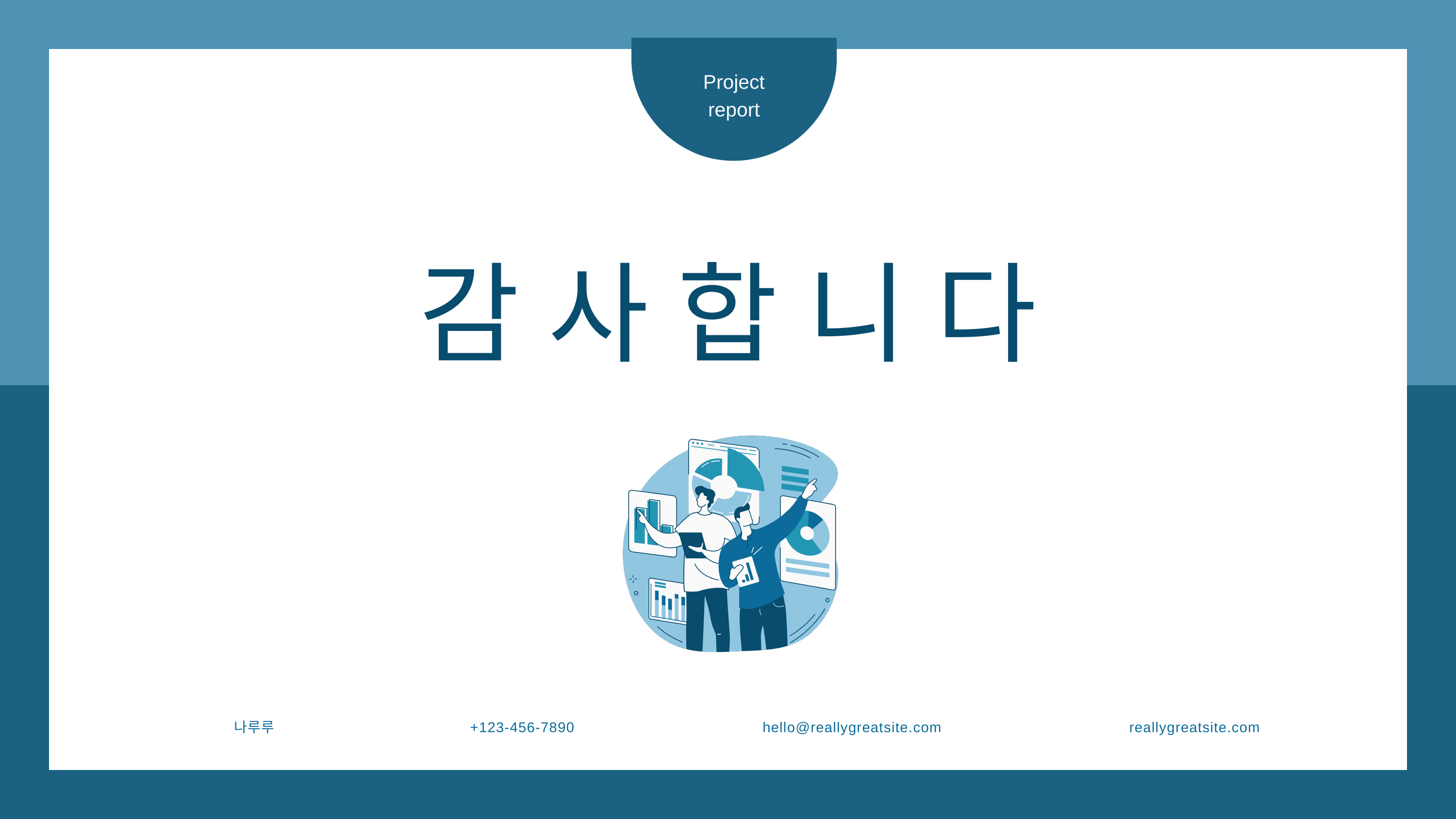

Project
report
감사합니다

나루루
+123-456-7890
hello@reallygreatsite.com
reallygreatsite.com